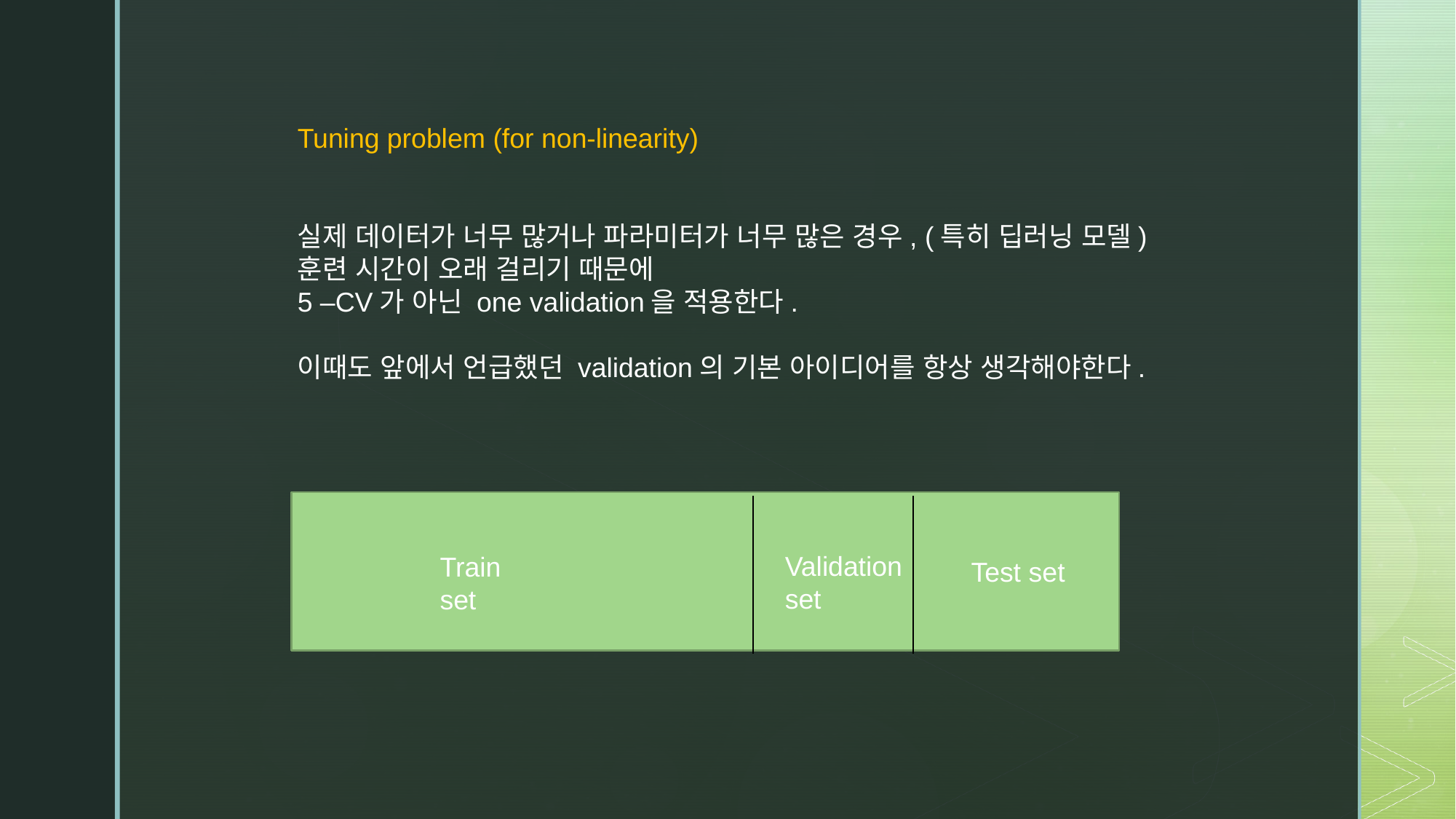

Tuning problem (for non-linearity)

실제 데이터가 너무 많거나 파라미터가 너무 많은 경우, (특히 딥러닝 모델)
훈련 시간이 오래 걸리기 때문에
5 –CV가 아닌 one validation을 적용한다.

이때도 앞에서 언급했던 validation의 기본 아이디어를 항상 생각해야한다.

Validation set
Train
set
Test set